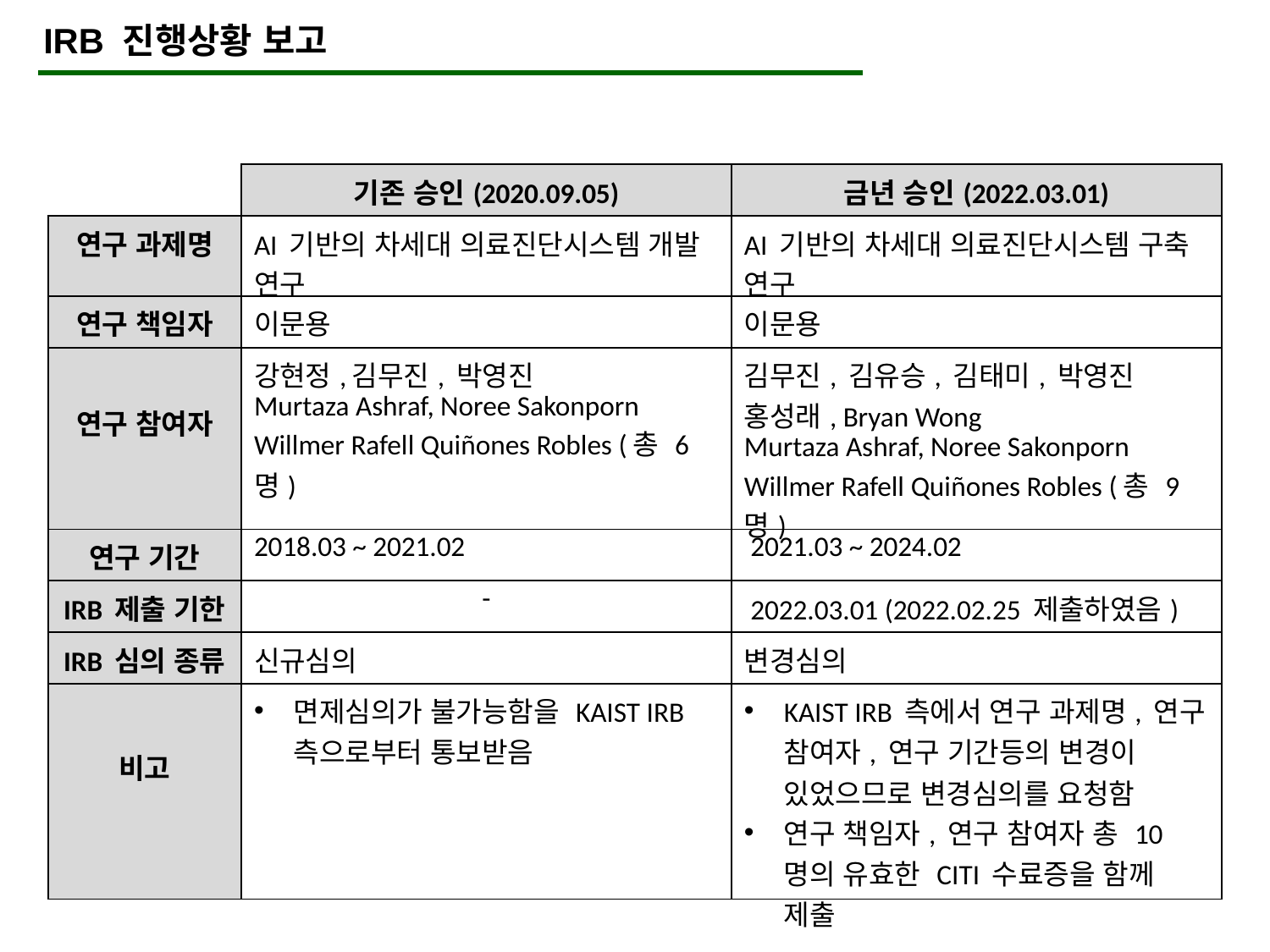

IRB 진행상황 보고
|  | 기존 승인(2020.09.05) | 금년 승인(2022.03.01) |
| --- | --- | --- |
| 연구 과제명 | AI 기반의 차세대 의료진단시스템 개발 연구 | AI 기반의 차세대 의료진단시스템 구축 연구 |
| 연구 책임자 | 이문용 | 이문용 |
| 연구 참여자 | 강현정,김무진, 박영진 Murtaza Ashraf, Noree Sakonporn Willmer Rafell Quiñones Robles (총 6명) | 김무진, 김유승, 김태미, 박영진 홍성래, Bryan Wong Murtaza Ashraf, Noree Sakonporn Willmer Rafell Quiñones Robles (총 9명) |
| 연구 기간 | 2018.03 ~ 2021.02 | 2021.03 ~ 2024.02 |
| IRB 제출 기한 | - | 2022.03.01 (2022.02.25 제출하였음) |
| IRB 심의 종류 | 신규심의 | 변경심의 |
| 비고 | 면제심의가 불가능함을 KAIST IRB측으로부터 통보받음 | KAIST IRB 측에서 연구 과제명, 연구 참여자, 연구 기간등의 변경이 있었으므로 변경심의를 요청함 연구 책임자, 연구 참여자 총 10명의 유효한 CITI 수료증을 함께 제출 |